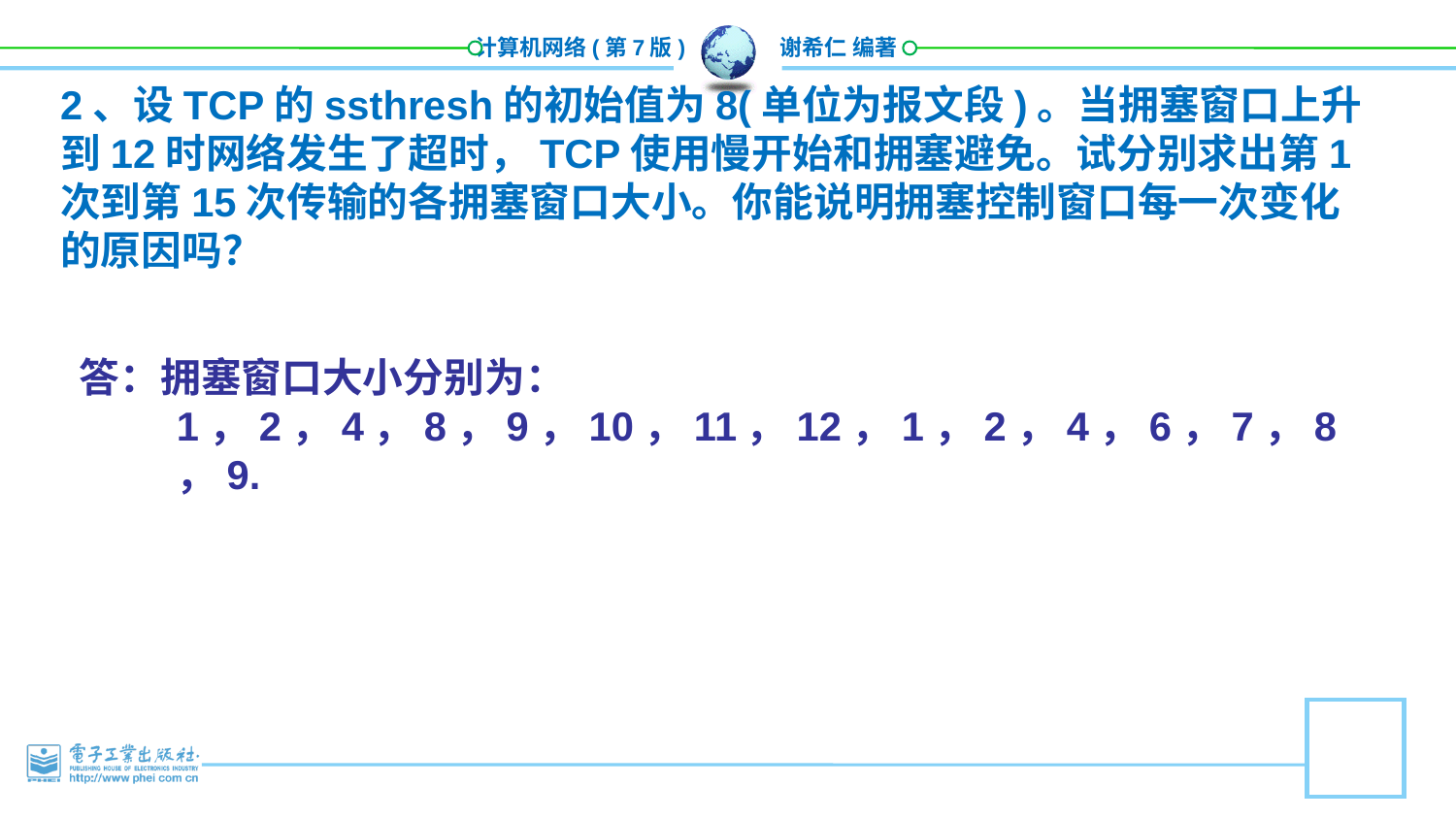

2、设TCP的ssthresh的初始值为8(单位为报文段)。当拥塞窗口上升到12时网络发生了超时，TCP使用慢开始和拥塞避免。试分别求出第1次到第15次传输的各拥塞窗口大小。你能说明拥塞控制窗口每一次变化的原因吗？
答：拥塞窗口大小分别为：1，2，4，8，9，10，11，12，1，2，4，6，7，8，9.